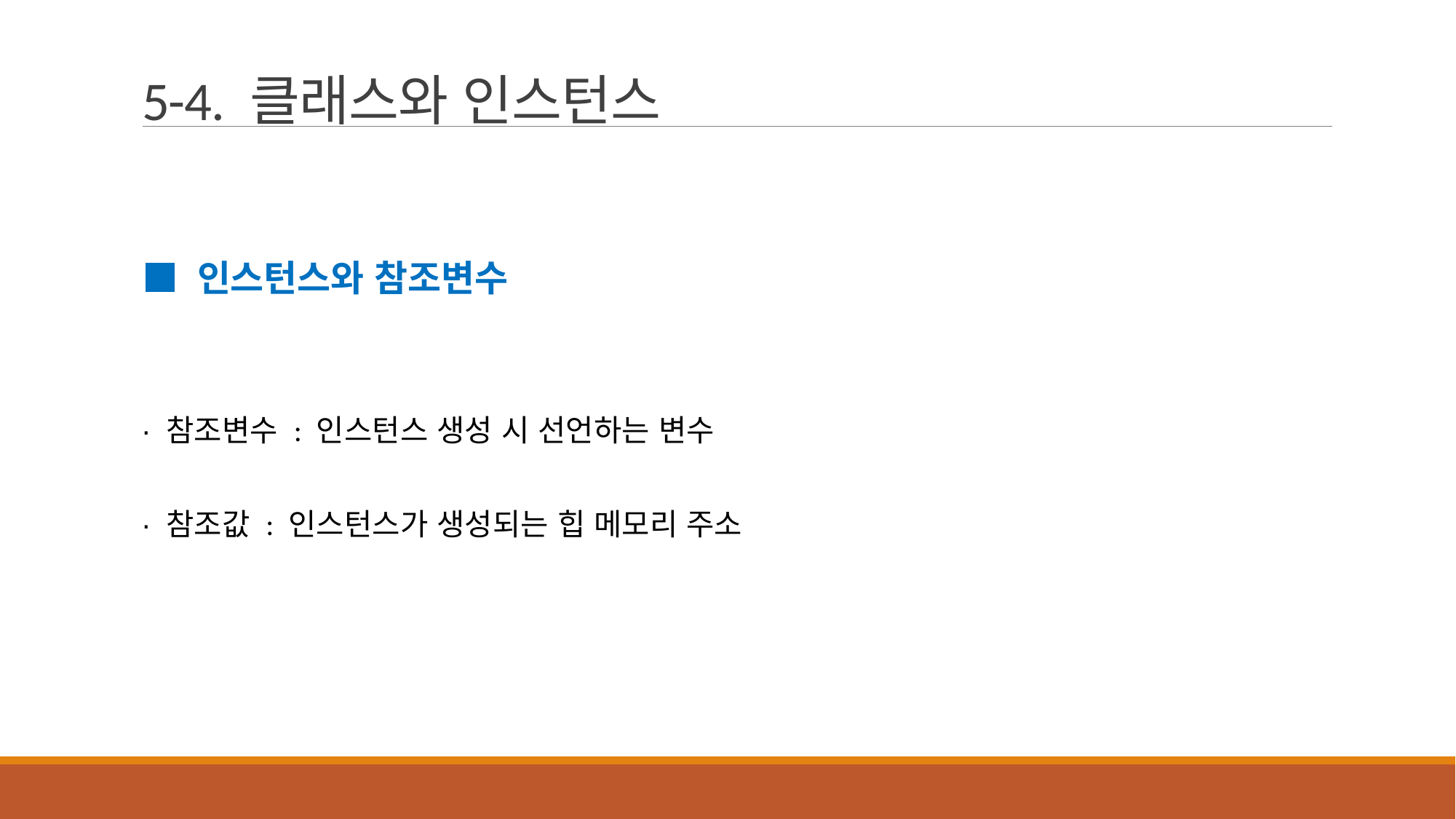

# 5-4. 클래스와 인스턴스
■ 인스턴스와 참조변수

∙ 참조변수 : 인스턴스 생성 시 선언하는 변수
∙ 참조값 : 인스턴스가 생성되는 힙 메모리 주소